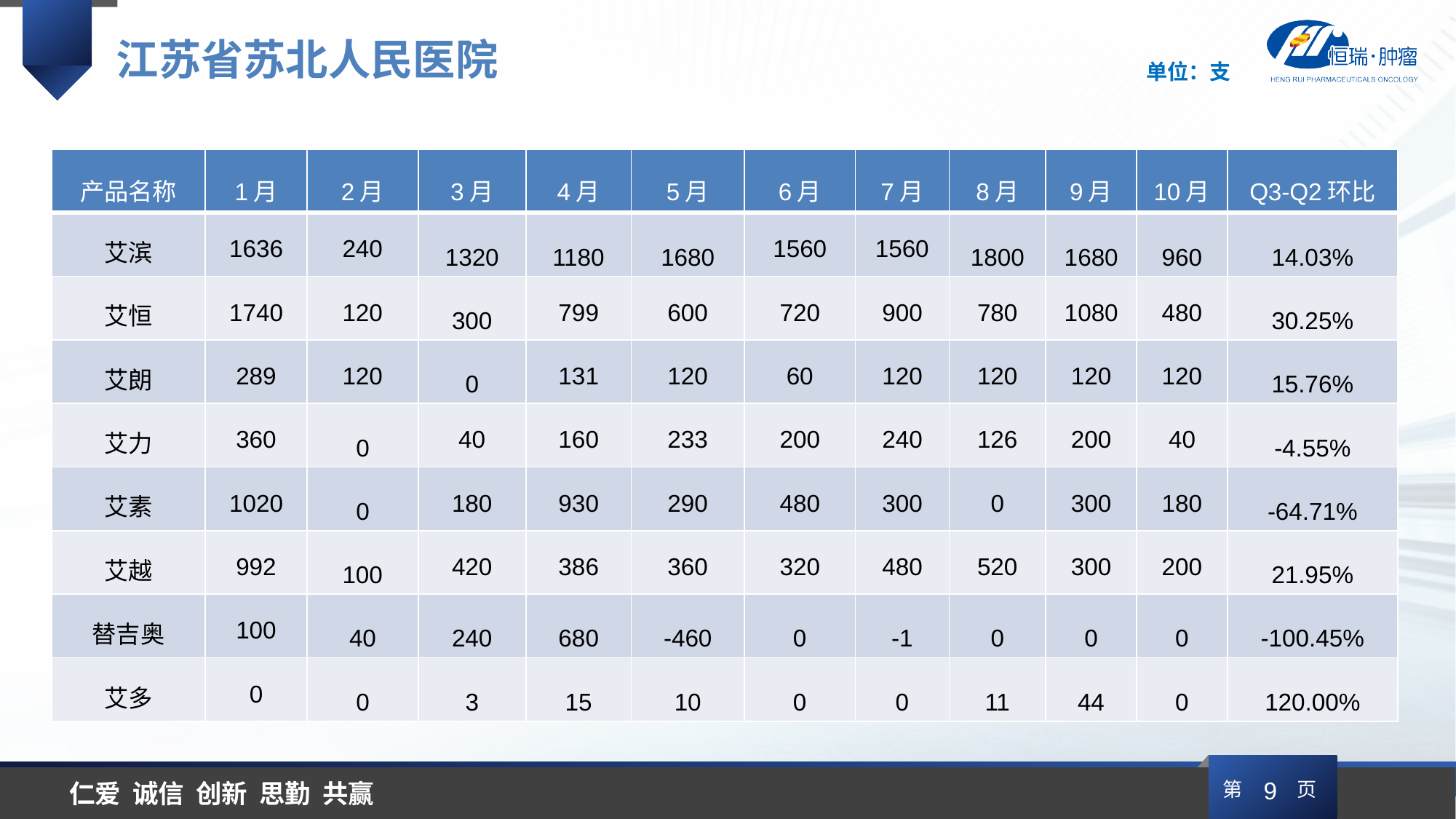

江苏省苏北人民医院
单位：支
| 产品名称 | 1月 | 2月 | 3月 | 4月 | 5月 | 6月 | 7月 | 8月 | 9月 | 10月 | Q3-Q2环比 |
| --- | --- | --- | --- | --- | --- | --- | --- | --- | --- | --- | --- |
| 艾滨 | 1636 | 240 | 1320 | 1180 | 1680 | 1560 | 1560 | 1800 | 1680 | 960 | 14.03% |
| 艾恒 | 1740 | 120 | 300 | 799 | 600 | 720 | 900 | 780 | 1080 | 480 | 30.25% |
| 艾朗 | 289 | 120 | 0 | 131 | 120 | 60 | 120 | 120 | 120 | 120 | 15.76% |
| 艾力 | 360 | 0 | 40 | 160 | 233 | 200 | 240 | 126 | 200 | 40 | -4.55% |
| 艾素 | 1020 | 0 | 180 | 930 | 290 | 480 | 300 | 0 | 300 | 180 | -64.71% |
| 艾越 | 992 | 100 | 420 | 386 | 360 | 320 | 480 | 520 | 300 | 200 | 21.95% |
| 替吉奥 | 100 | 40 | 240 | 680 | -460 | 0 | -1 | 0 | 0 | 0 | -100.45% |
| 艾多 | 0 | 0 | 3 | 15 | 10 | 0 | 0 | 11 | 44 | 0 | 120.00% |